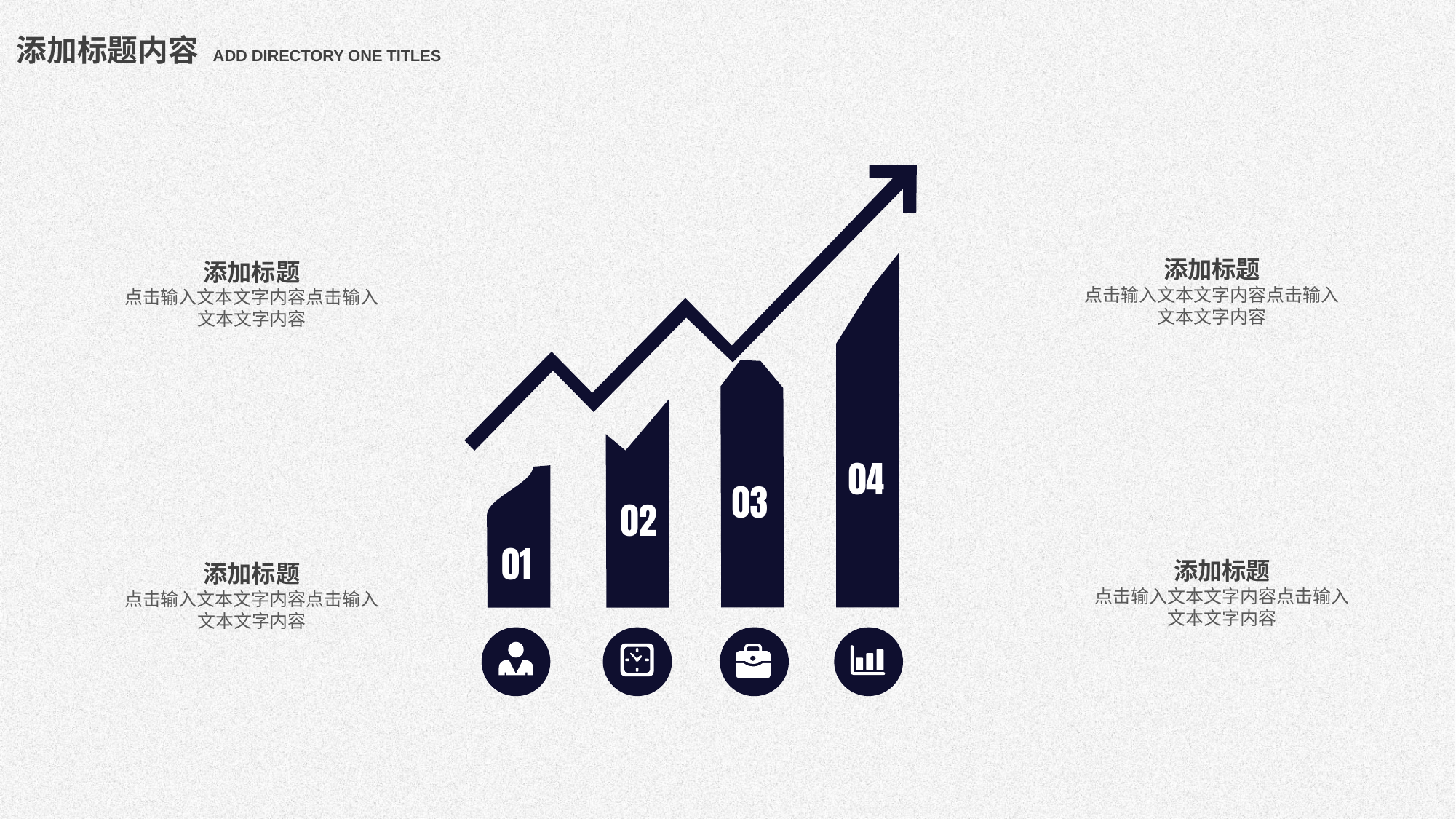

添加标题内容 ADD DIRECTORY ONE TITLES

添加标题
点击输入文本文字内容点击输入
文本文字内容

添加标题
点击输入文本文字内容点击输入
文本文字内容

04

03

02

01
添加标题
点击输入文本文字内容点击输入
文本文字内容

添加标题
点击输入文本文字内容点击输入
文本文字内容